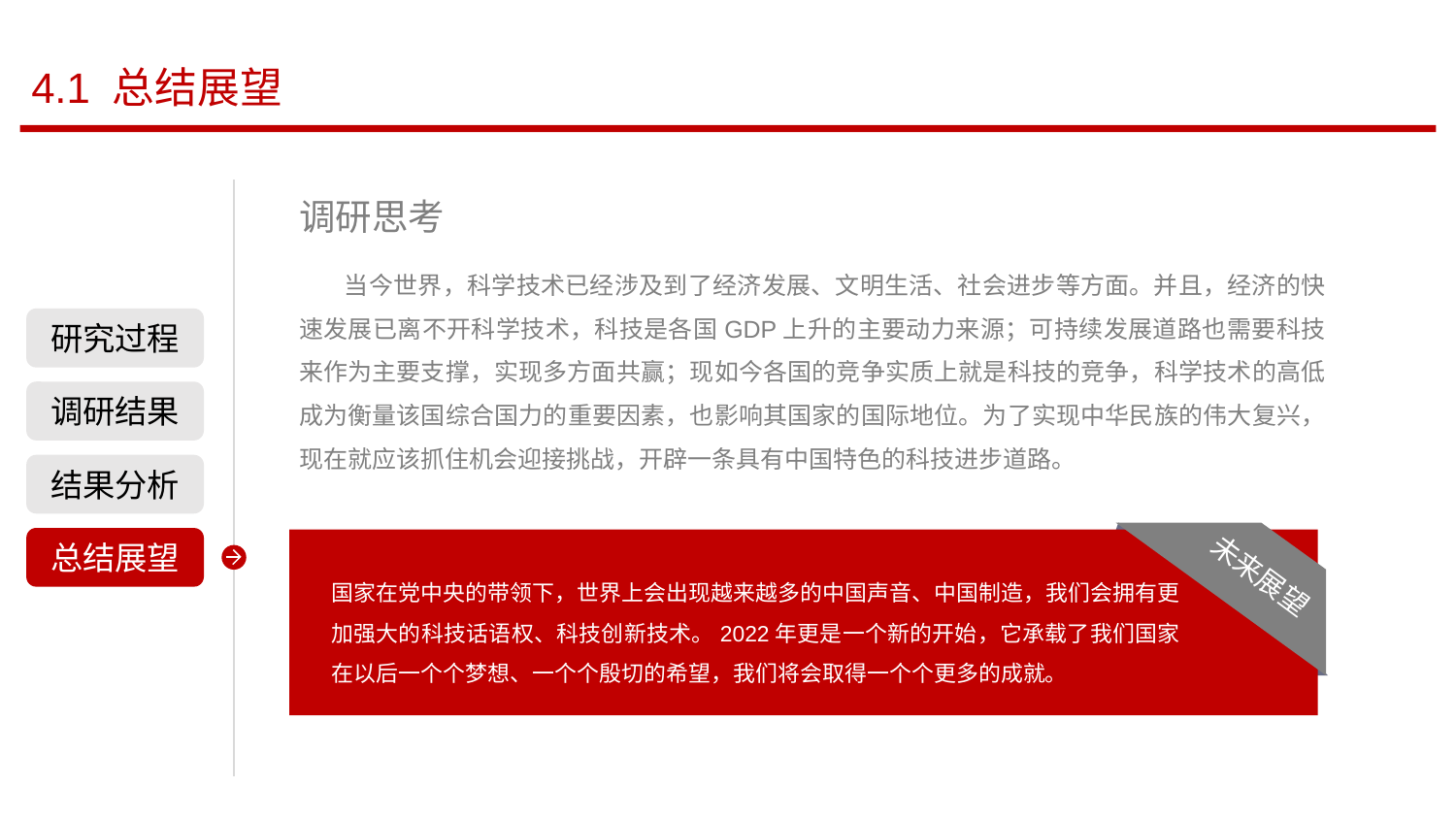

4.1 总结展望

调研思考
       当今世界，科学技术已经涉及到了经济发展、文明生活、社会进步等方面。并且，经济的快速发展已离不开科学技术，科技是各国GDP上升的主要动力来源；可持续发展道路也需要科技来作为主要支撑，实现多方面共赢；现如今各国的竞争实质上就是科技的竞争，科学技术的高低成为衡量该国综合国力的重要因素，也影响其国家的国际地位。为了实现中华民族的伟大复兴，现在就应该抓住机会迎接挑战，开辟一条具有中国特色的科技进步道路。
研究过程
调研结果
结果分析

总结展望

未来展望
国家在党中央的带领下，世界上会出现越来越多的中国声音、中国制造，我们会拥有更加强大的科技话语权、科技创新技术。2022年更是一个新的开始，它承载了我们国家在以后一个个梦想、一个个殷切的希望，我们将会取得一个个更多的成就。